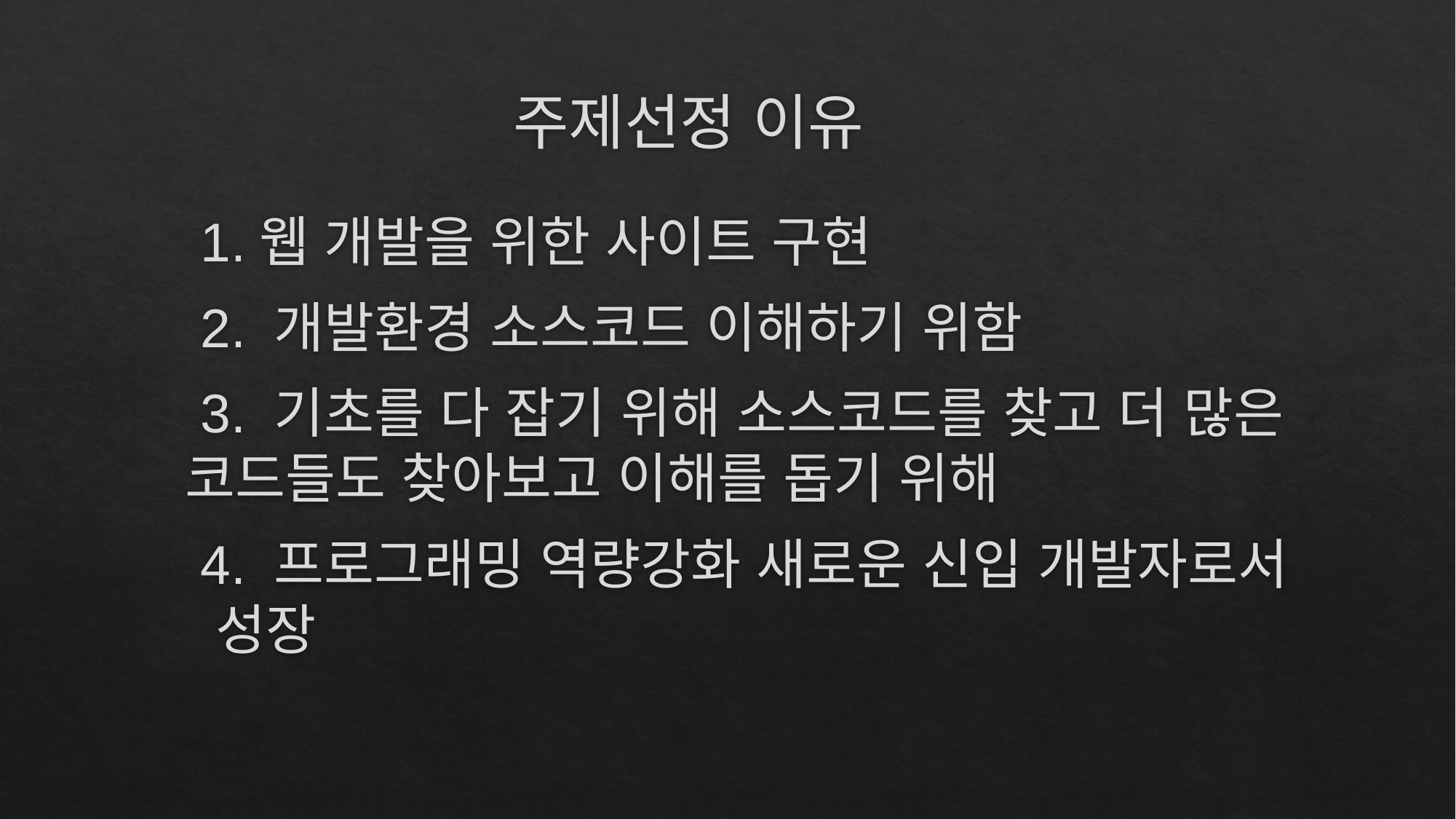

# 주제선정 이유
 1.웹 개발을 위한 사이트 구현
 2. 개발환경 소스코드 이해하기 위함
 3. 기초를 다 잡기 위해 소스코드를 찾고 더 많은 코드들도 찾아보고 이해를 돕기 위해
 4. 프로그래밍 역량강화 새로운 신입 개발자로서          성장